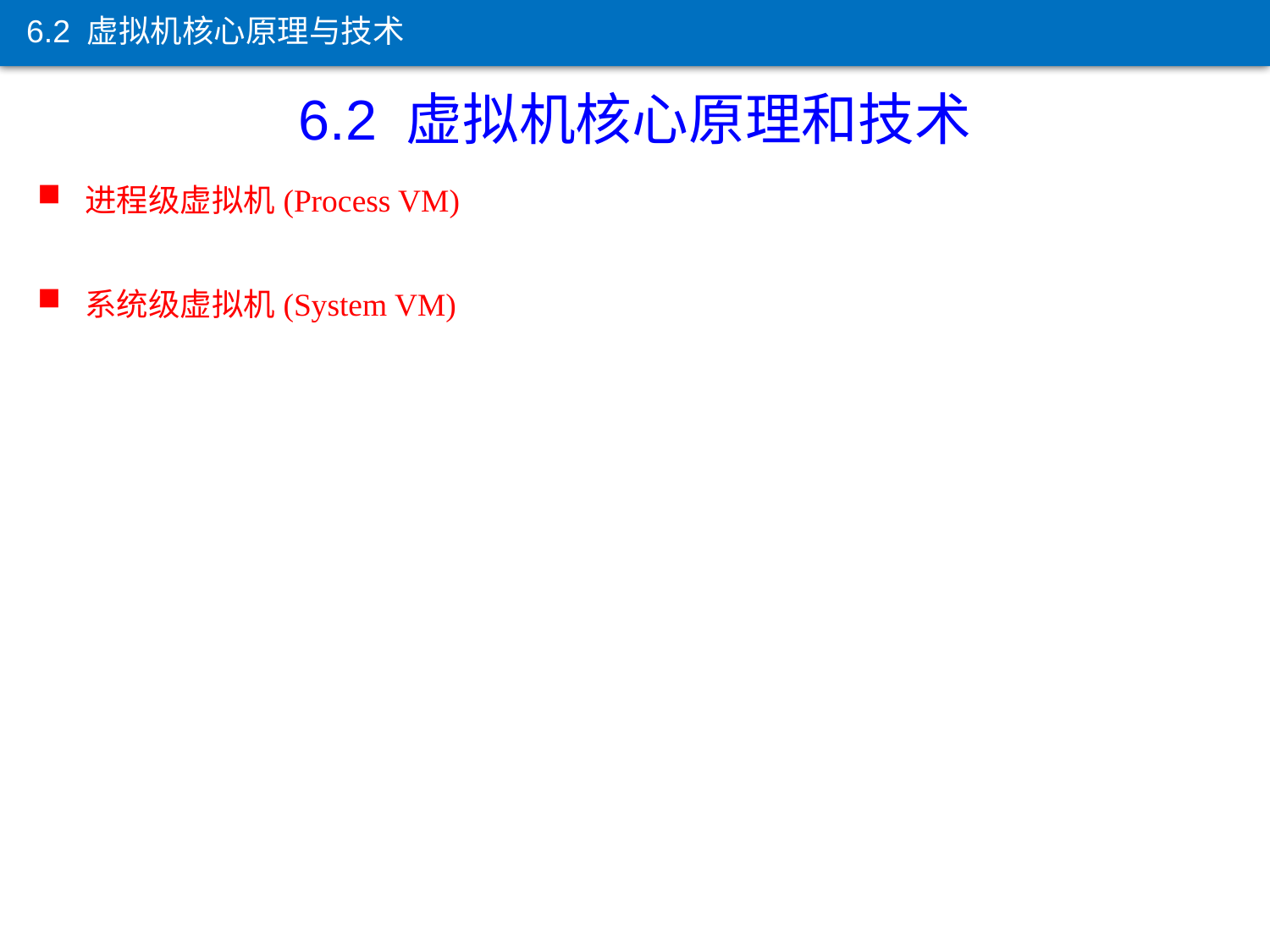

6.2 虚拟机核心原理与技术
6.2 虚拟机核心原理和技术
进程级虚拟机(Process VM)

系统级虚拟机(System VM)

14